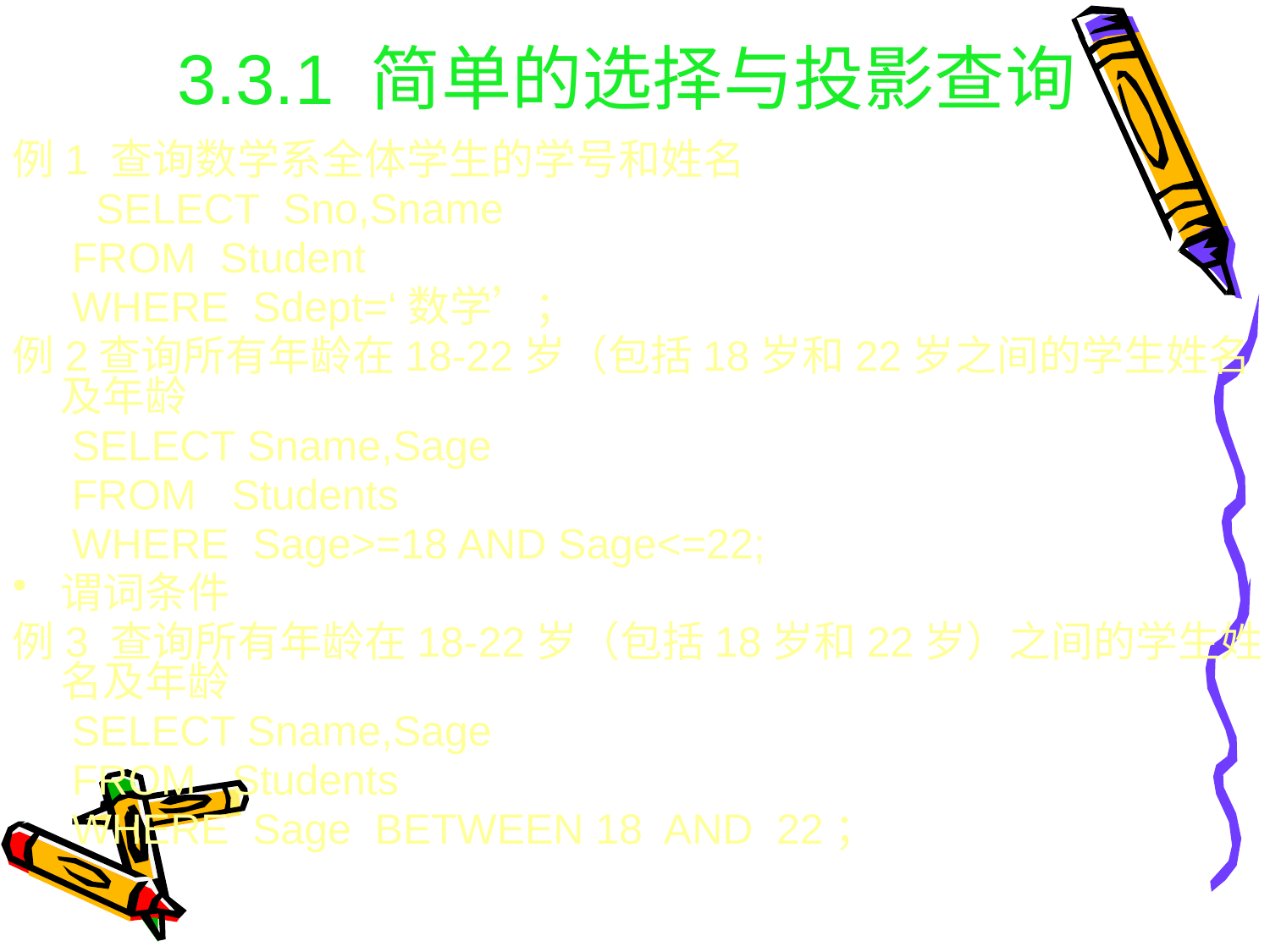

# 3.3.1 简单的选择与投影查询
例1 查询数学系全体学生的学号和姓名
	   SELECT  Sno,Sname
     FROM  Student
     WHERE  Sdept=‘数学’；
例2查询所有年龄在18-22岁（包括18岁和22岁之间的学生姓名及年龄
     SELECT Sname,Sage
     FROM   Students
     WHERE  Sage>=18 AND Sage<=22;
谓词条件
例3 查询所有年龄在18-22岁（包括18岁和22岁）之间的学生姓名及年龄
     SELECT Sname,Sage
     FROM   Students
     WHERE  Sage  BETWEEN 18  AND  22；